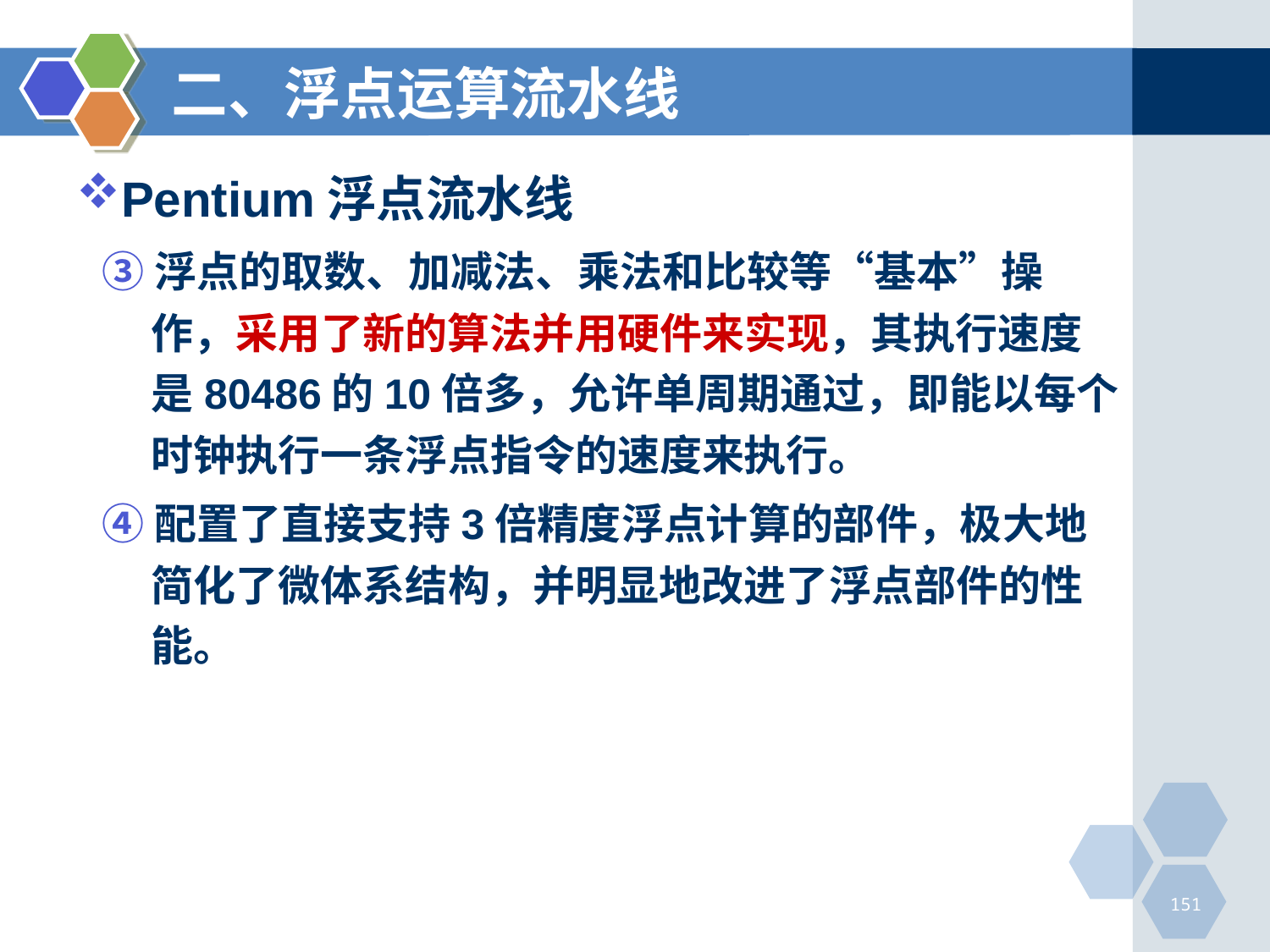

# 二、浮点运算流水线
Pentium浮点流水线
③浮点的取数、加减法、乘法和比较等“基本”操作，采用了新的算法并用硬件来实现，其执行速度是80486的10倍多，允许单周期通过，即能以每个时钟执行一条浮点指令的速度来执行。
④配置了直接支持3倍精度浮点计算的部件，极大地简化了微体系结构，并明显地改进了浮点部件的性能。

151